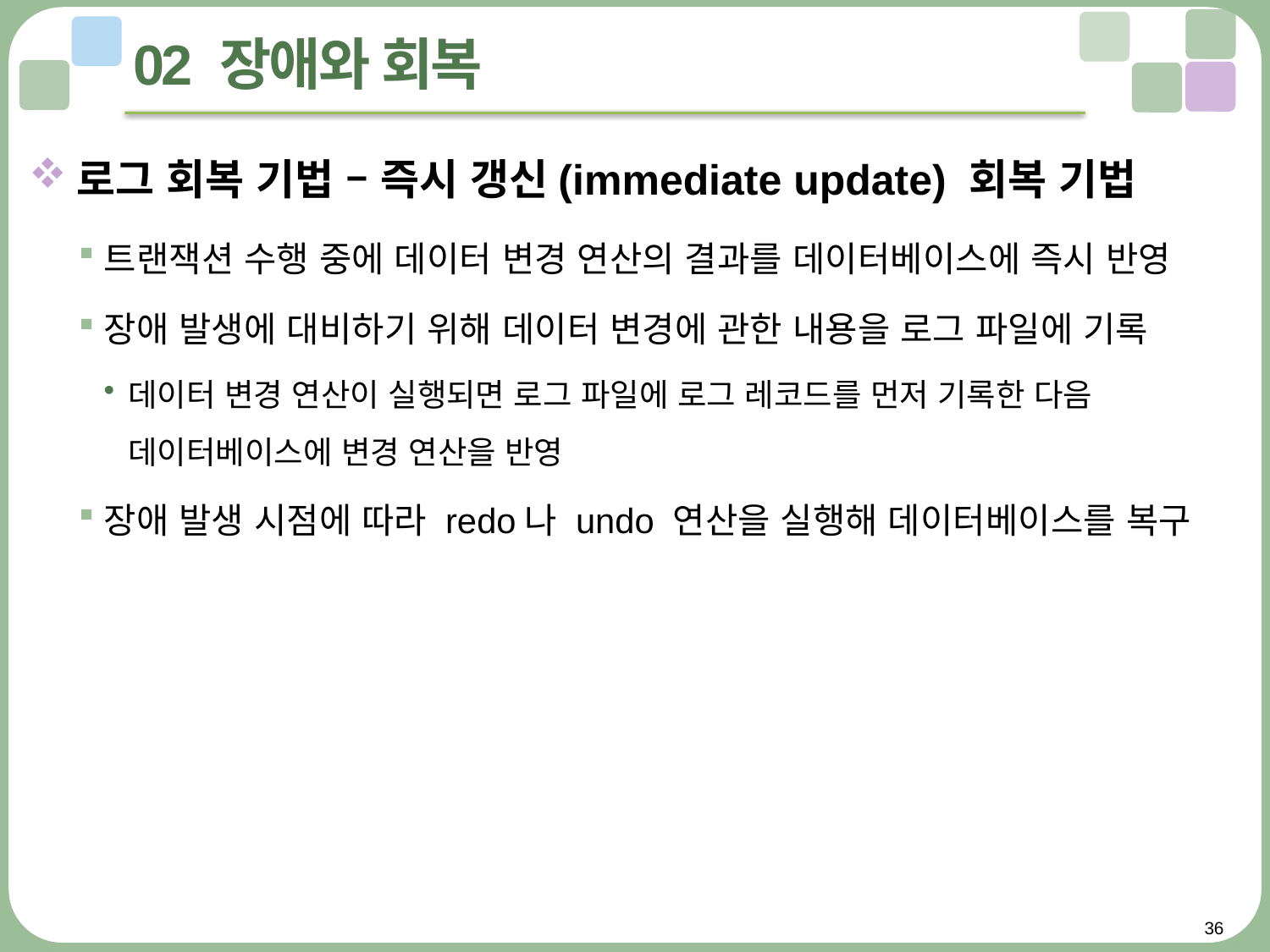

# 02 장애와 회복
로그 회복 기법 – 즉시 갱신(immediate update) 회복 기법
트랜잭션 수행 중에 데이터 변경 연산의 결과를 데이터베이스에 즉시 반영
장애 발생에 대비하기 위해 데이터 변경에 관한 내용을 로그 파일에 기록
데이터 변경 연산이 실행되면 로그 파일에 로그 레코드를 먼저 기록한 다음
데이터베이스에 변경 연산을 반영
장애 발생 시점에 따라 redo나 undo 연산을 실행해 데이터베이스를 복구